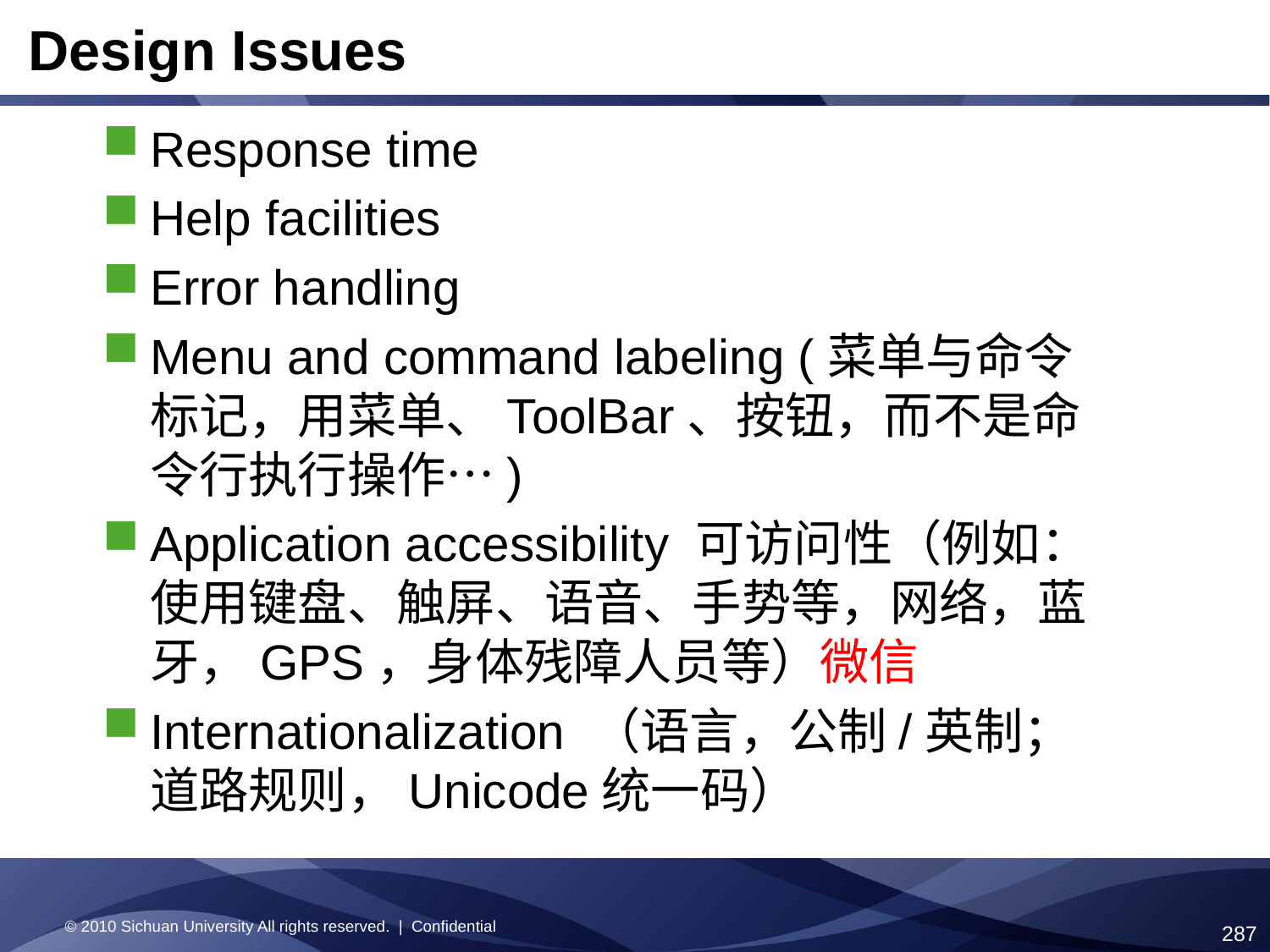

Design Issues
Response time
Help facilities
Error handling
Menu and command labeling (菜单与命令标记，用菜单、ToolBar、按钮，而不是命令行执行操作…)
Application accessibility 可访问性（例如：使用键盘、触屏、语音、手势等，网络，蓝牙，GPS，身体残障人员等）微信
Internationalization （语言，公制/英制；道路规则，Unicode统一码）
© 2010 Sichuan University All rights reserved.  |  Confidential
287